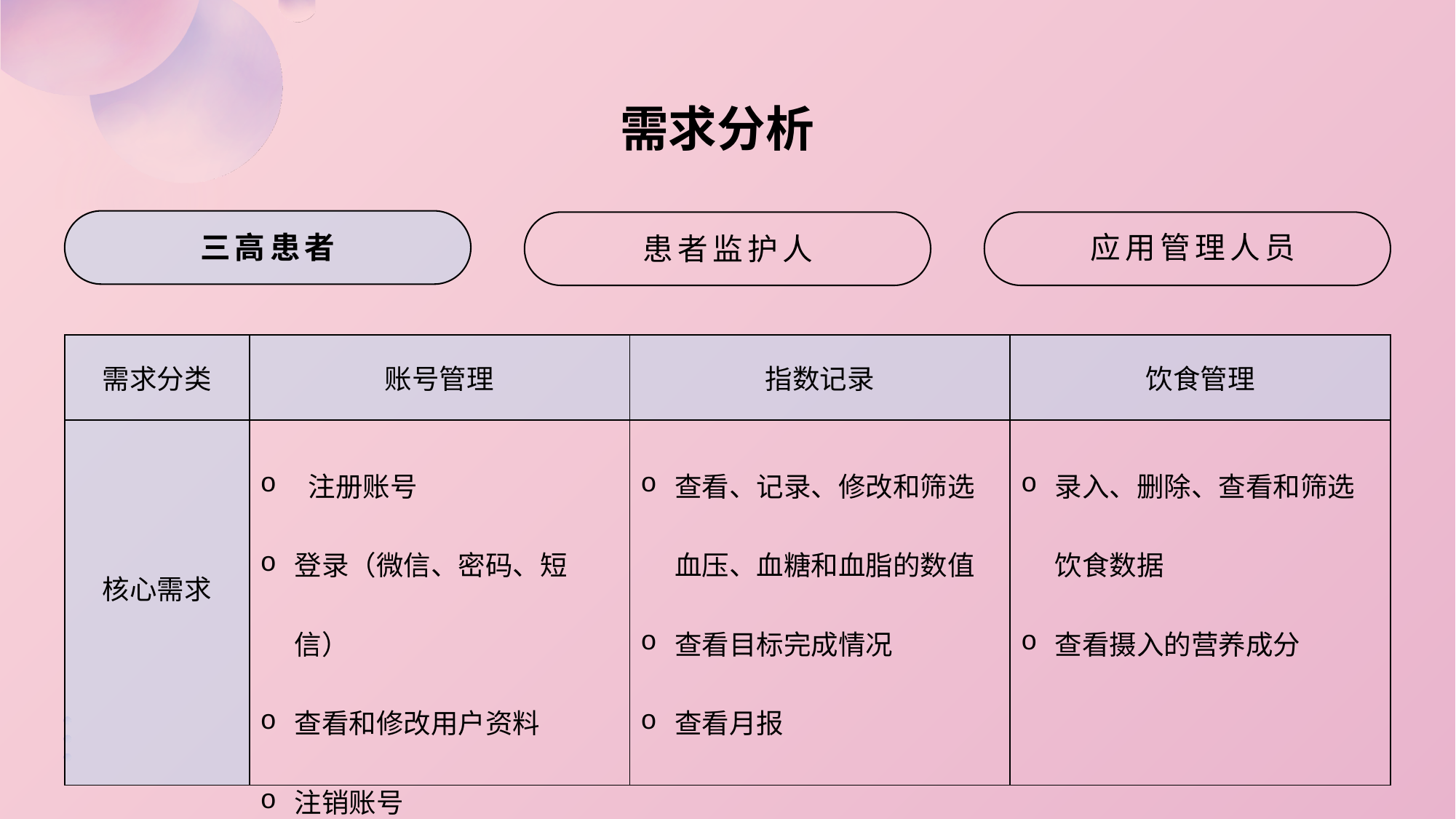

需求分析

三高患者
应用管理人员
患者监护人
| 需求分类 | 账号管理 | 指数记录 | 饮食管理 |
| --- | --- | --- | --- |
| 核心需求 | 注册账号 登录（微信、密码、短信） 查看和修改用户资料 注销账号 | 查看、记录、修改和筛选血压、血糖和血脂的数值 查看目标完成情况 查看月报 | 录入、删除、查看和筛选饮食数据 查看摄入的营养成分 |